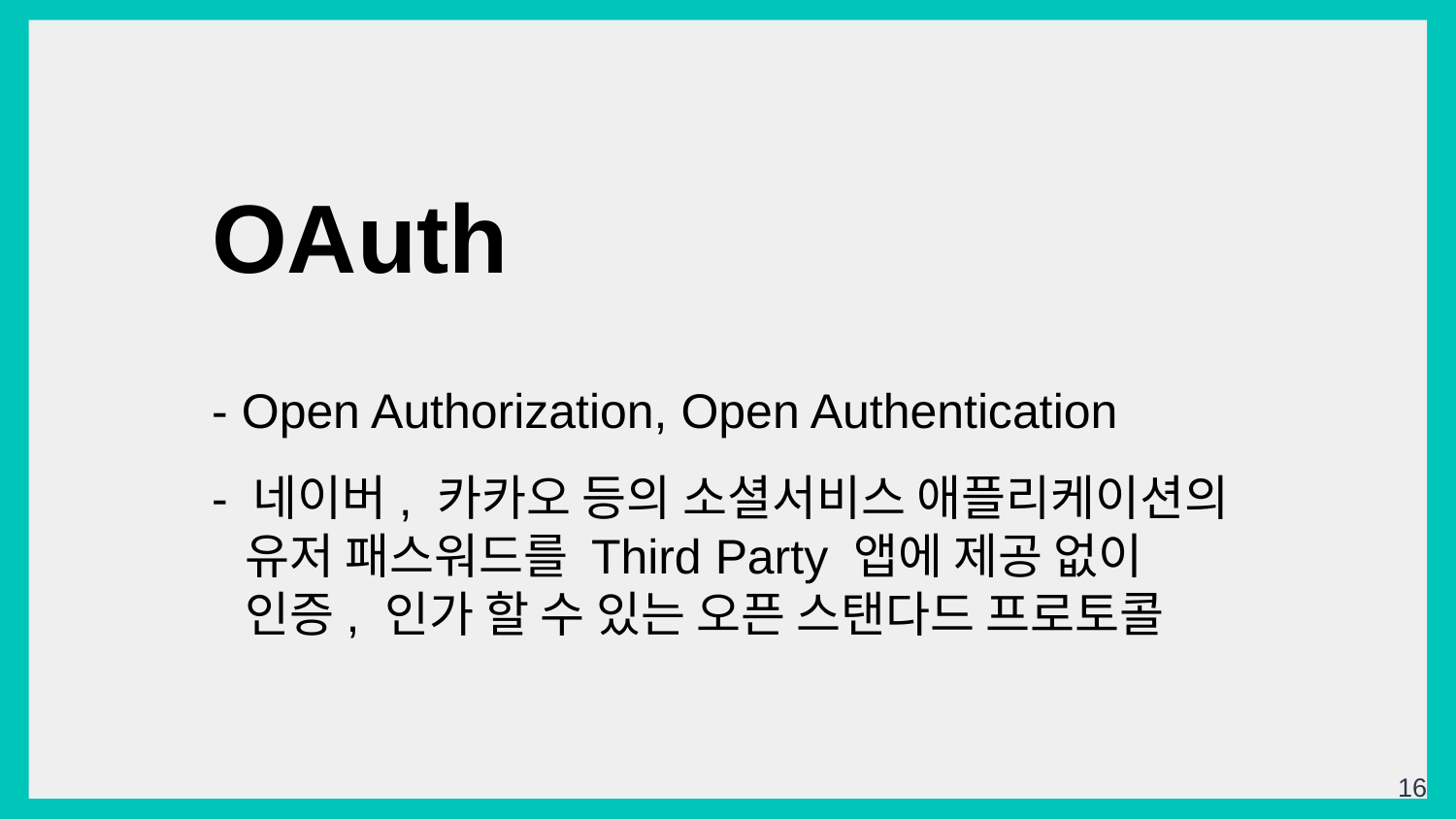

OAuth

- Open Authorization, Open Authentication

- 네이버, 카카오 등의 소셜서비스 애플리케이션의
  유저 패스워드를 Third Party 앱에 제공 없이
  인증, 인가 할 수 있는 오픈 스탠다드 프로토콜

16